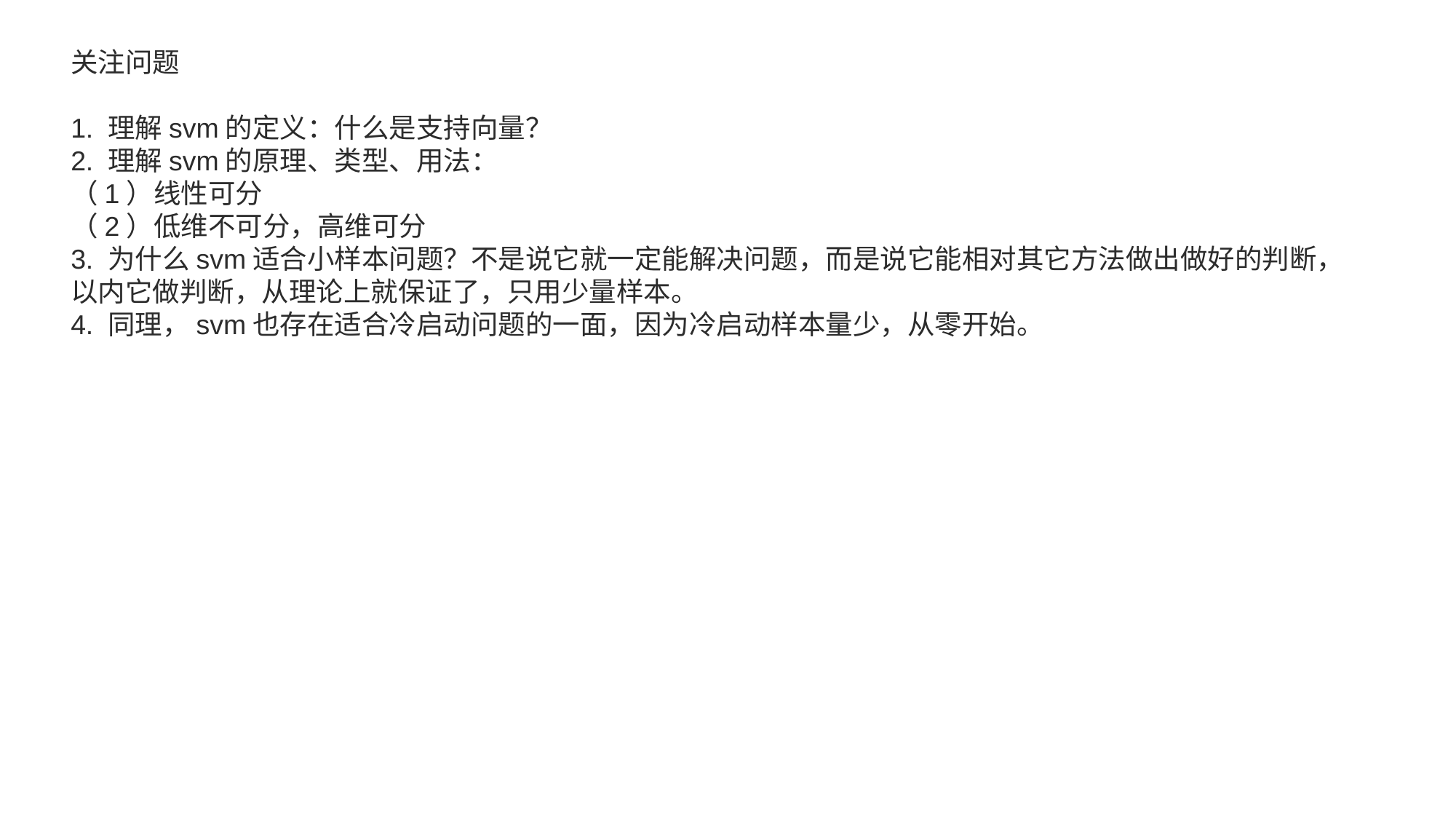

关注问题

1. 理解svm的定义：什么是支持向量？
2. 理解svm的原理、类型、用法：
（1）线性可分
（2）低维不可分，高维可分
3. 为什么svm适合小样本问题？不是说它就一定能解决问题，而是说它能相对其它方法做出做好的判断，以内它做判断，从理论上就保证了，只用少量样本。
4. 同理，svm也存在适合冷启动问题的一面，因为冷启动样本量少，从零开始。